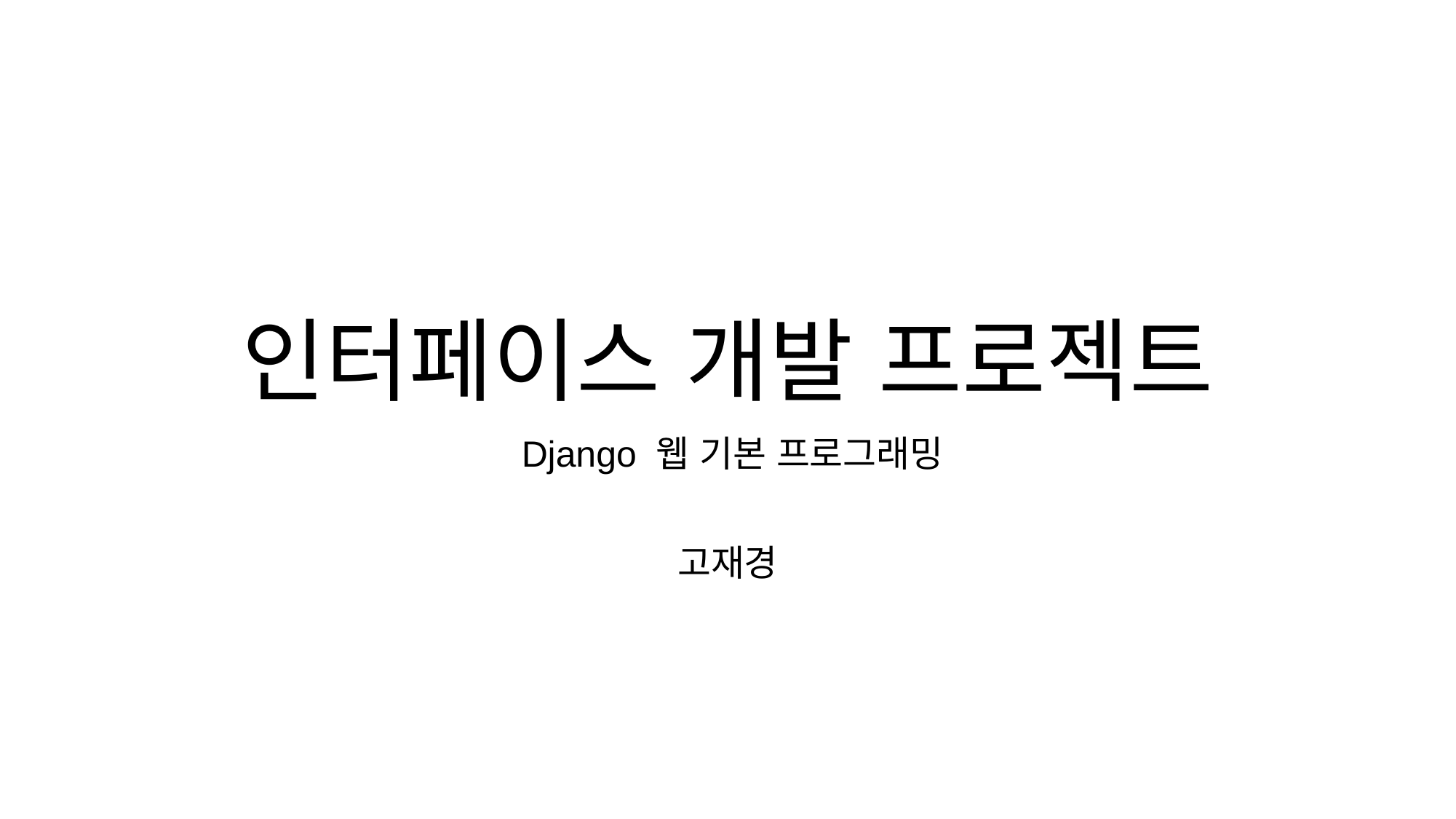

# 인터페이스 개발 프로젝트
 Django 웹 기본 프로그래밍

고재경